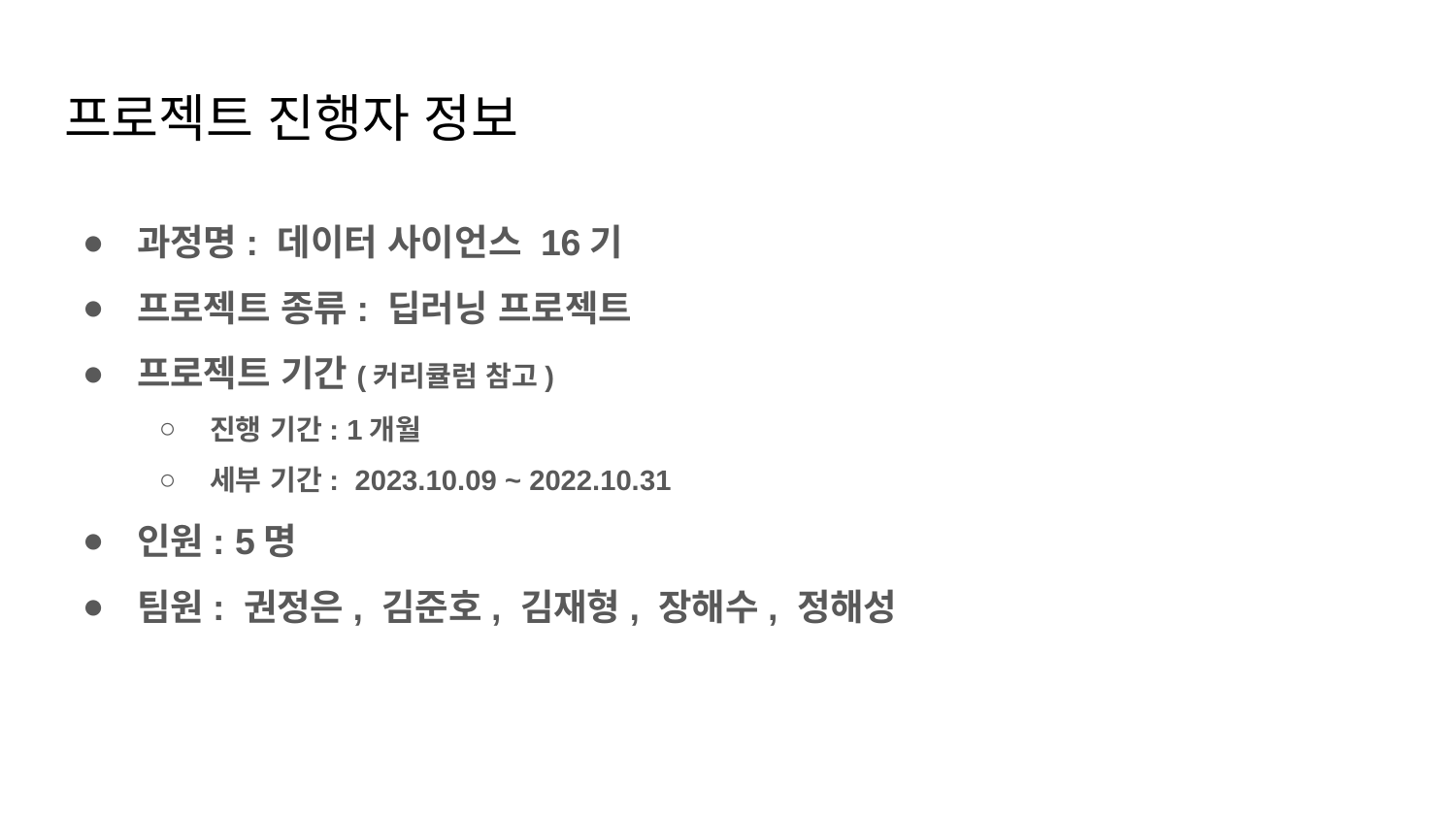

# 프로젝트 진행자 정보
과정명: 데이터 사이언스 16기
프로젝트 종류: 딥러닝 프로젝트
프로젝트 기간(커리큘럼 참고)
진행 기간: 1개월
세부 기간:  2023.10.09 ~ 2022.10.31
인원: 5명
팀원: 권정은, 김준호, 김재형, 장해수, 정해성